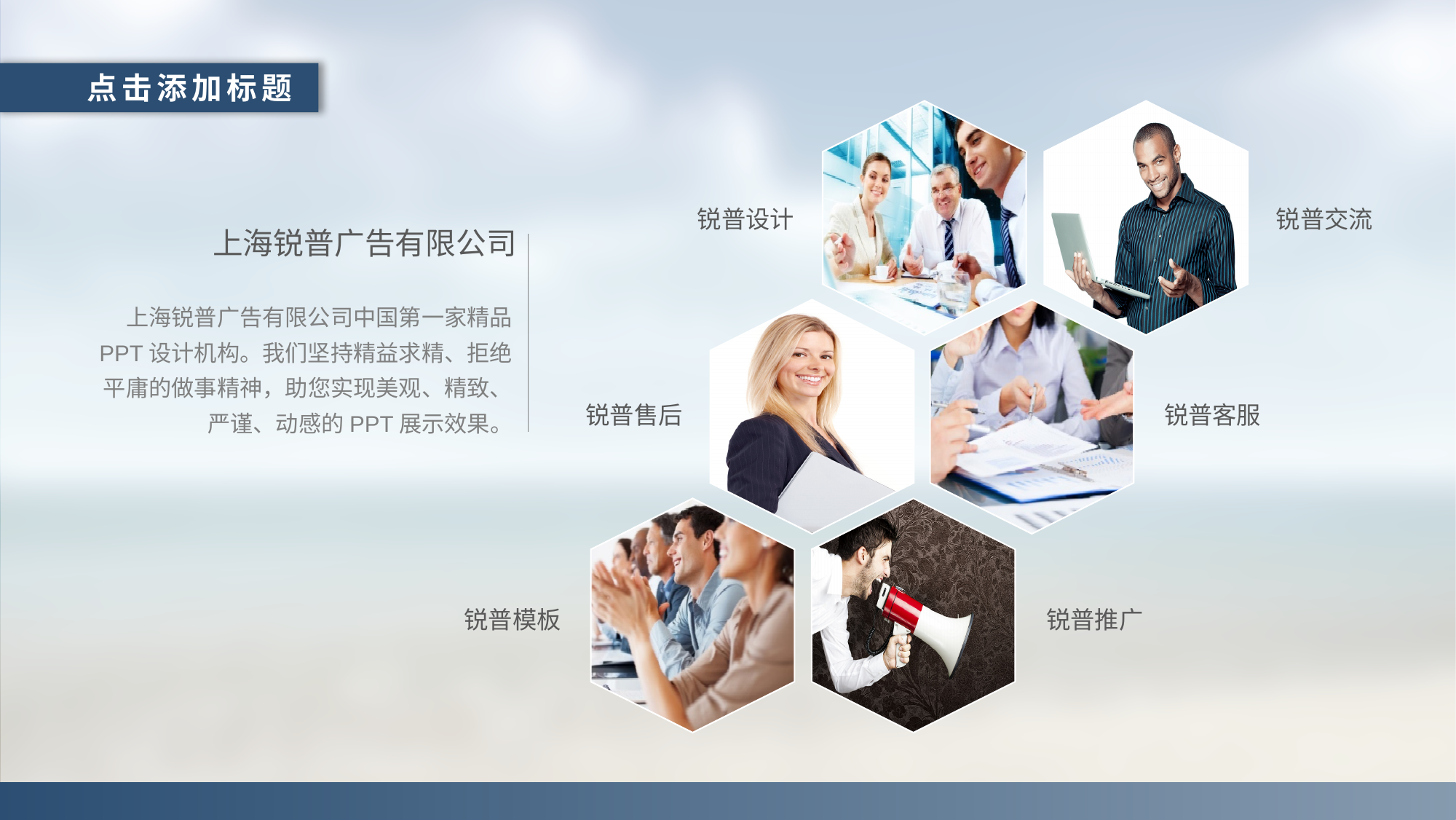

点击添加标题

锐普设计
锐普交流
锐普售后
锐普客服
锐普模板
锐普推广
上海锐普广告有限公司
上海锐普广告有限公司中国第一家精品
PPT设计机构。我们坚持精益求精、拒绝
平庸的做事精神，助您实现美观、精致、
严谨、动感的PPT展示效果。